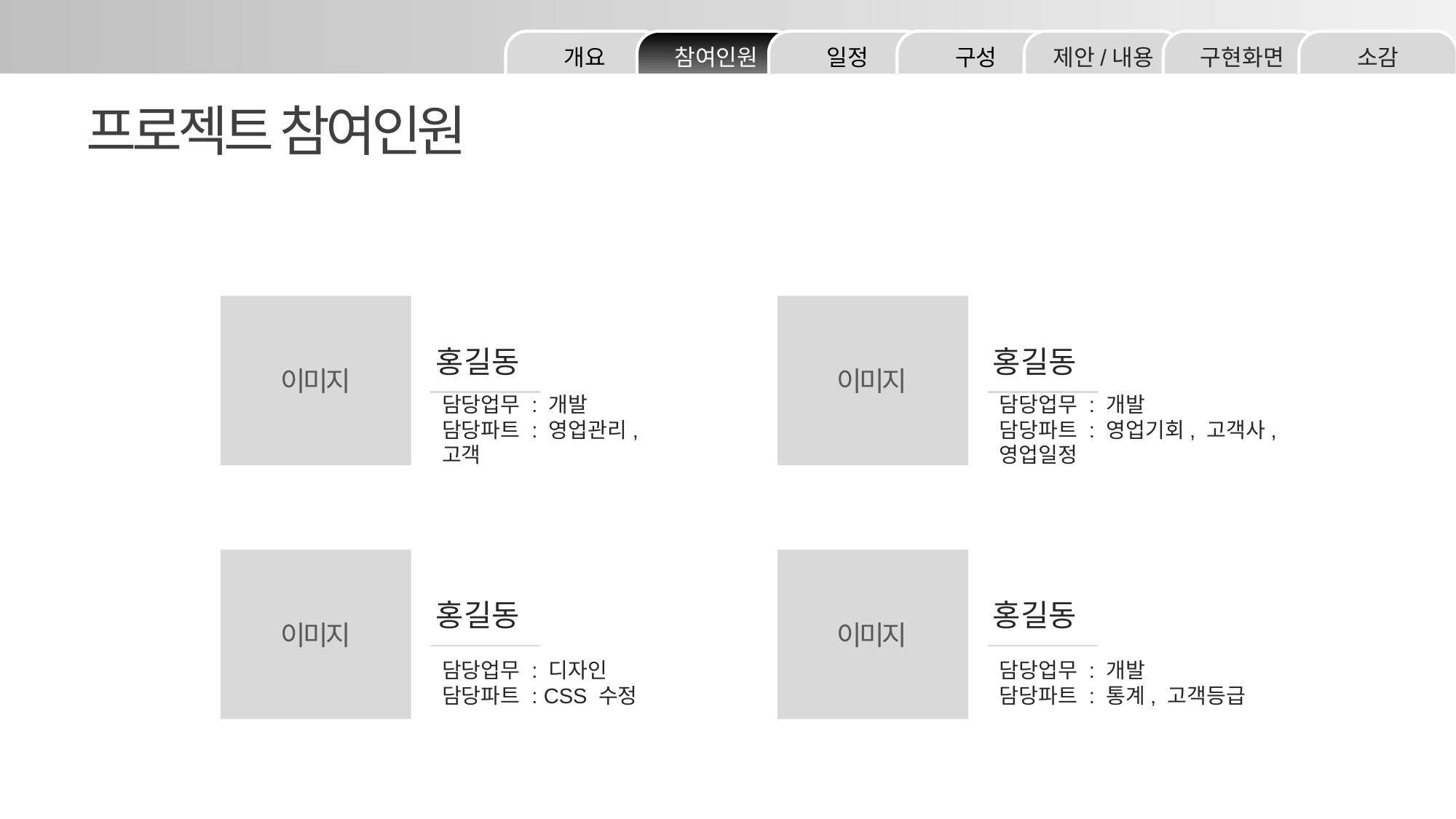

소감
구현화면
제안/내용
구성
일정
참여인원
개요

프로젝트 참여인원

홍길동
홍길동
이미지
이미지
담당업무 : 개발
담당파트 : 영업관리, 고객
담당업무 : 개발
담당파트 : 영업기회, 고객사, 영업일정

홍길동
홍길동
이미지
이미지
담당업무 : 디자인
담당파트 : CSS 수정
담당업무 : 개발
담당파트 : 통계, 고객등급